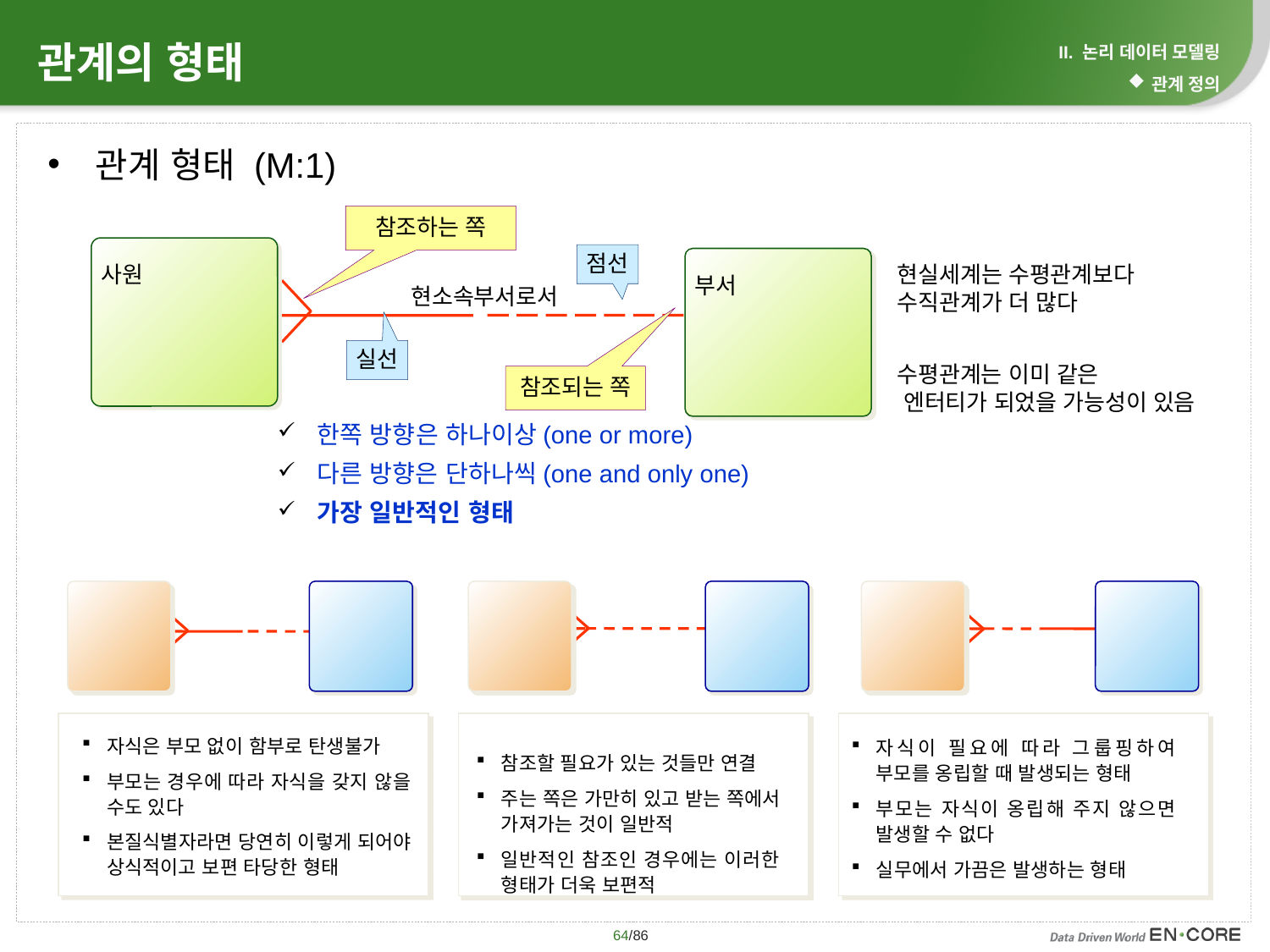

# 관계의 형태
II. 논리 데이터 모델링
관계 정의
관계 형태 (M:1)

참조하는 쪽
사원

점선
부서

현실세계는 수평관계보다
수직관계가 더 많다
현소속부서로서

실선
수평관계는 이미 같은
 엔터티가 되었을 가능성이 있음
참조되는 쪽
한쪽 방향은 하나이상(one or more)
다른 방향은 단하나씩(one and only one)
가장 일반적인 형태

자식은 부모 없이 함부로 탄생불가
부모는 경우에 따라 자식을 갖지 않을
수도 있다
본질식별자라면 당연히 이렇게 되어야
상식적이고 보편 타당한 형태

참조할 필요가 있는 것들만 연결
주는 쪽은 가만히 있고 받는 쪽에서
가져가는 것이 일반적
일반적인 참조인 경우에는 이러한
형태가 더욱 보편적

자식이 필요에 따라 그룹핑하여 부모를 옹립할 때 발생되는 형태
부모는 자식이 옹립해 주지 않으면 발생할 수 없다
실무에서 가끔은 발생하는 형태